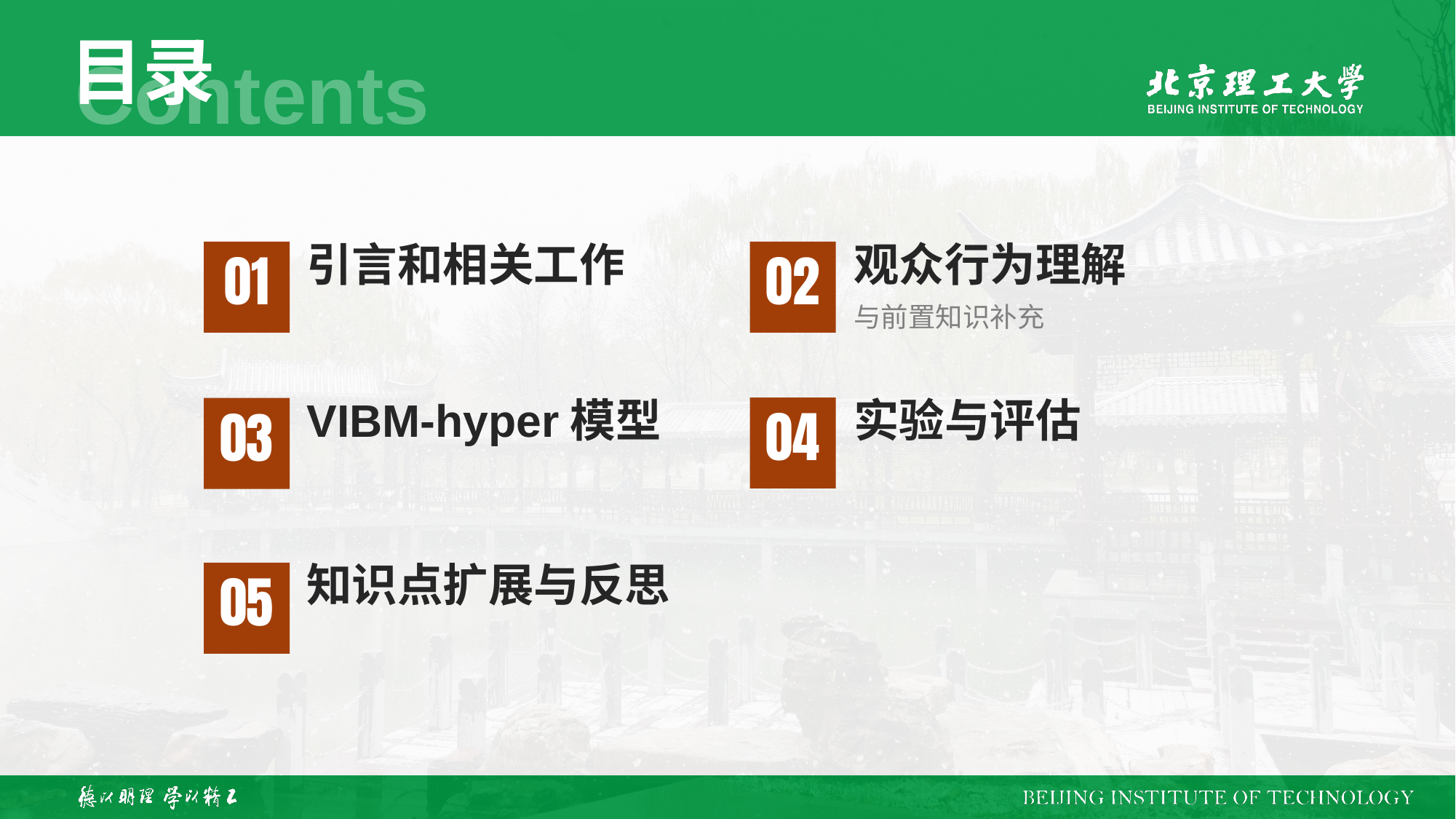

01
02
引言和相关工作
观众行为理解

与前置知识补充
04
VIBM-hyper模型
实验与评估
03

05

知识点扩展与反思